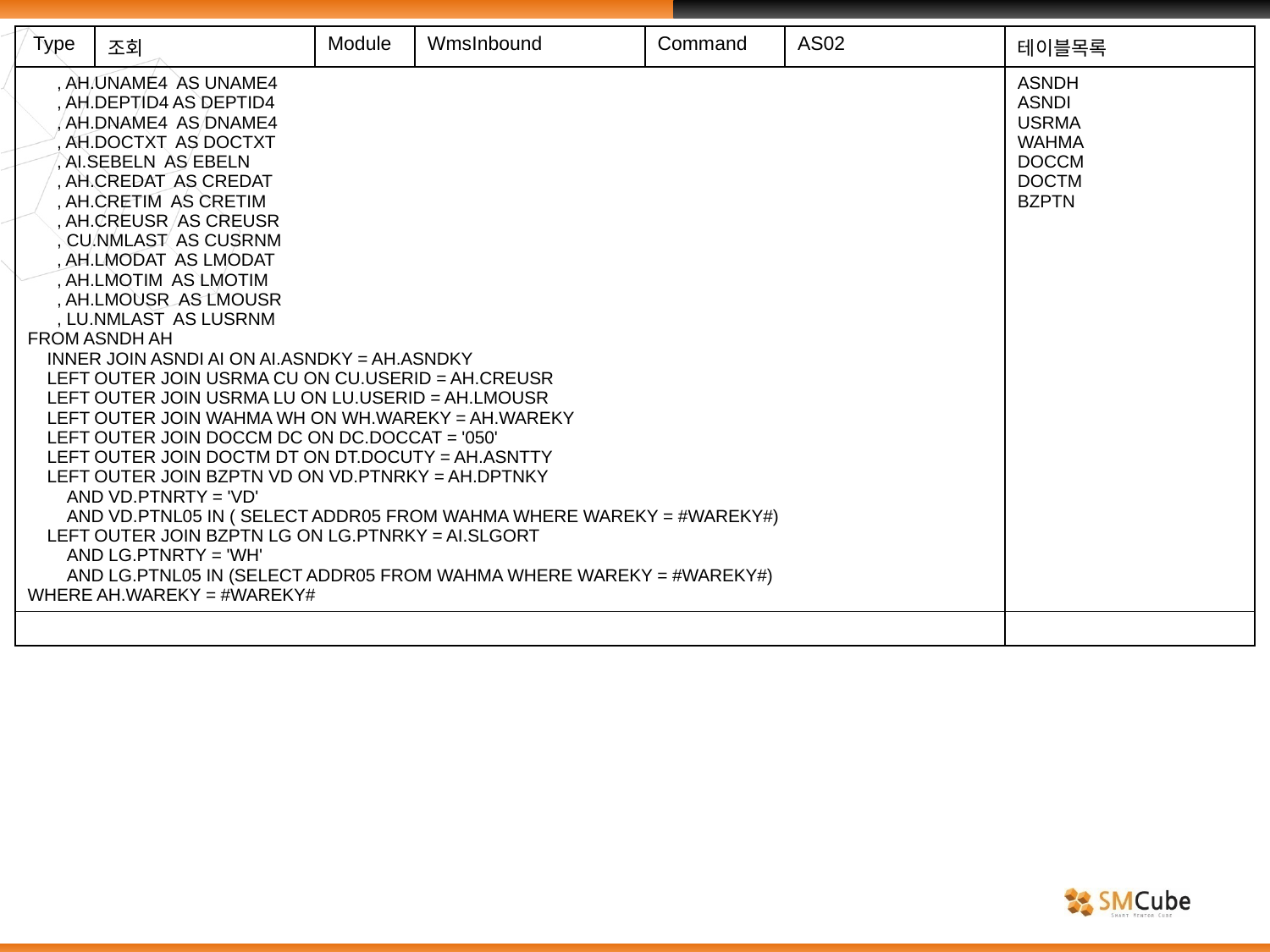

| Type | 조회 | Module | WmsInbound | Command | AS02 | 테이블목록 |
| --- | --- | --- | --- | --- | --- | --- |
| , AH.UNAME4 AS UNAME4 , AH.DEPTID4 AS DEPTID4 , AH.DNAME4 AS DNAME4 , AH.DOCTXT AS DOCTXT , AI.SEBELN AS EBELN , AH.CREDAT AS CREDAT , AH.CRETIM AS CRETIM , AH.CREUSR AS CREUSR , CU.NMLAST AS CUSRNM , AH.LMODAT AS LMODAT , AH.LMOTIM AS LMOTIM , AH.LMOUSR AS LMOUSR , LU.NMLAST AS LUSRNM FROM ASNDH AH INNER JOIN ASNDI AI ON AI.ASNDKY = AH.ASNDKY LEFT OUTER JOIN USRMA CU ON CU.USERID = AH.CREUSR LEFT OUTER JOIN USRMA LU ON LU.USERID = AH.LMOUSR LEFT OUTER JOIN WAHMA WH ON WH.WAREKY = AH.WAREKY LEFT OUTER JOIN DOCCM DC ON DC.DOCCAT = '050' LEFT OUTER JOIN DOCTM DT ON DT.DOCUTY = AH.ASNTTY LEFT OUTER JOIN BZPTN VD ON VD.PTNRKY = AH.DPTNKY AND VD.PTNRTY = 'VD' AND VD.PTNL05 IN ( SELECT ADDR05 FROM WAHMA WHERE WAREKY = #WAREKY#) LEFT OUTER JOIN BZPTN LG ON LG.PTNRKY = AI.SLGORT AND LG.PTNRTY = 'WH' AND LG.PTNL05 IN (SELECT ADDR05 FROM WAHMA WHERE WAREKY = #WAREKY#) WHERE AH.WAREKY = #WAREKY# |  |  |  |  |  | ASNDH ASNDI USRMA WAHMA DOCCM DOCTM BZPTN |
|  |  |  |  |  |  |  |